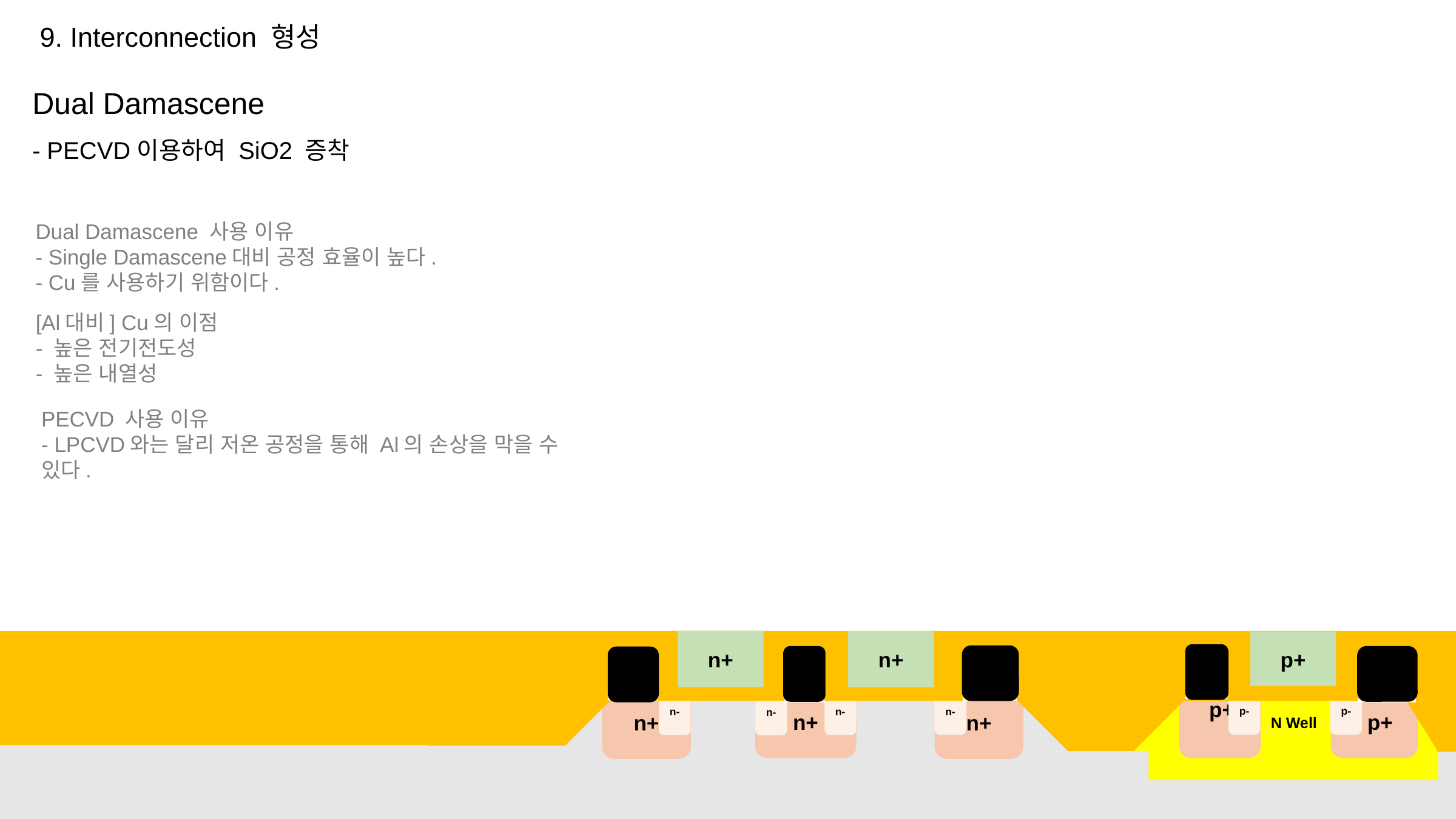

9. Interconnection 형성
Dual Damascene

- PECVD이용하여 SiO2 증착
Dual Damascene 사용 이유
- Single Damascene대비 공정 효율이 높다.
- Cu를 사용하기 위함이다.
[Al대비] Cu의 이점
- 높은 전기전도성
- 높은 내열성
PECVD 사용 이유
- LPCVD와는 달리 저온 공정을 통해 Al의 손상을 막을 수 있다.

n+
n+

p+

   p+
  p+
n+

n+
n+

p-
p-
n-
n-
n-
n-
          N Well